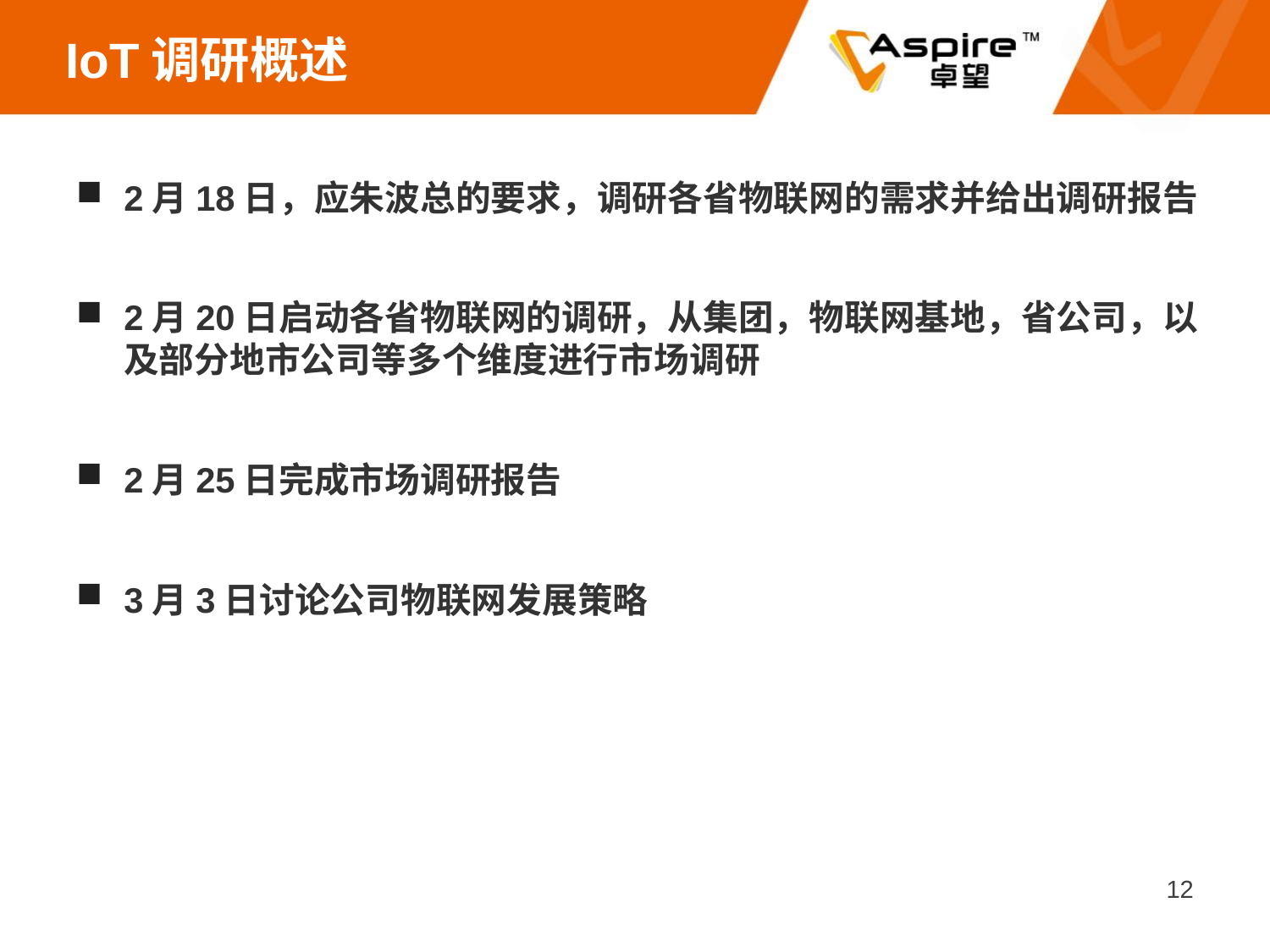

# IoT调研概述
2月18日，应朱波总的要求，调研各省物联网的需求并给出调研报告

2月20日启动各省物联网的调研，从集团，物联网基地，省公司，以及部分地市公司等多个维度进行市场调研

2月25日完成市场调研报告

3月3日讨论公司物联网发展策略
12